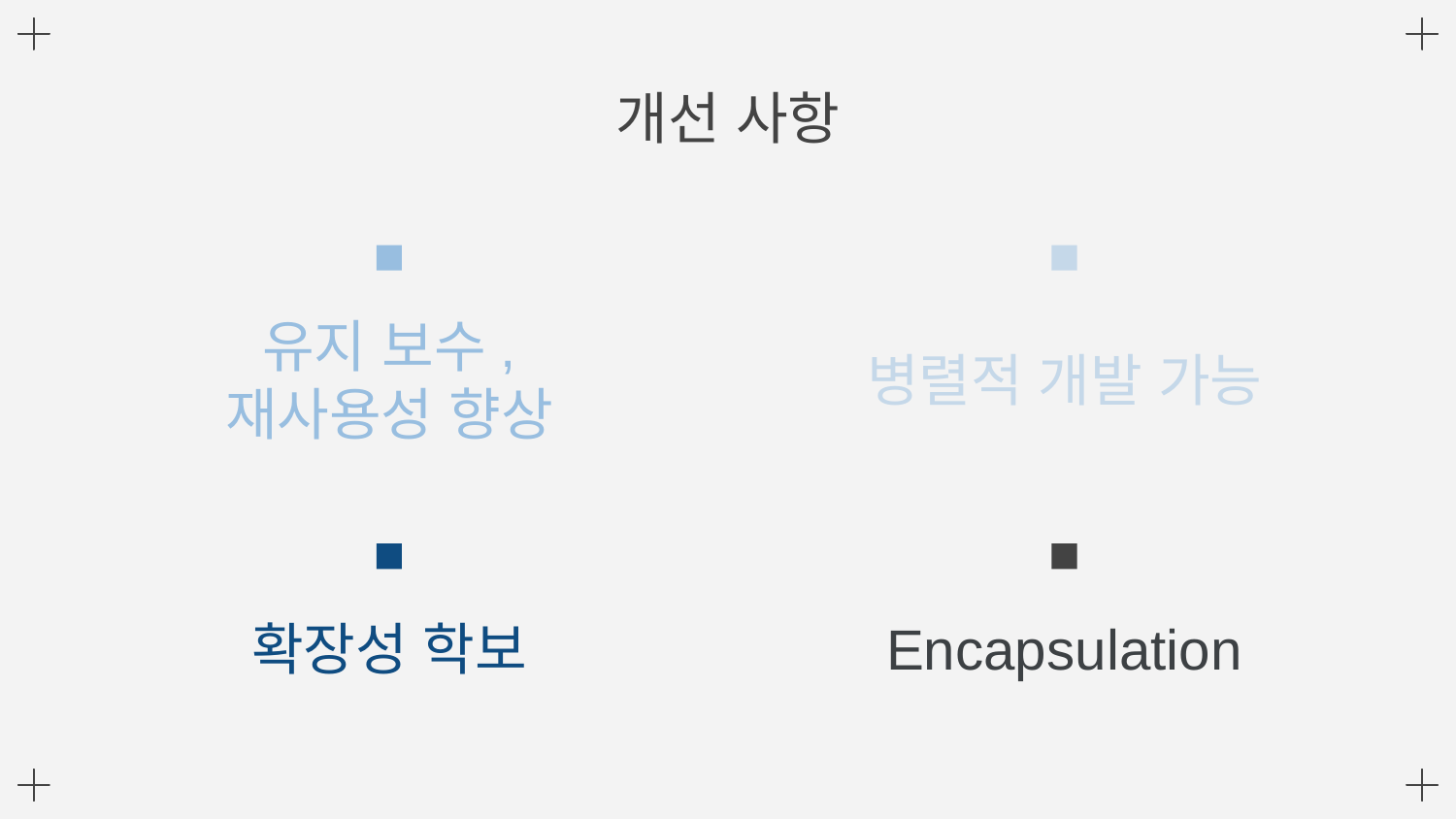

개선 사항

유지 보수, 재사용성 향상
병렬적 개발 가능

확장성 학보
# Encapsulation